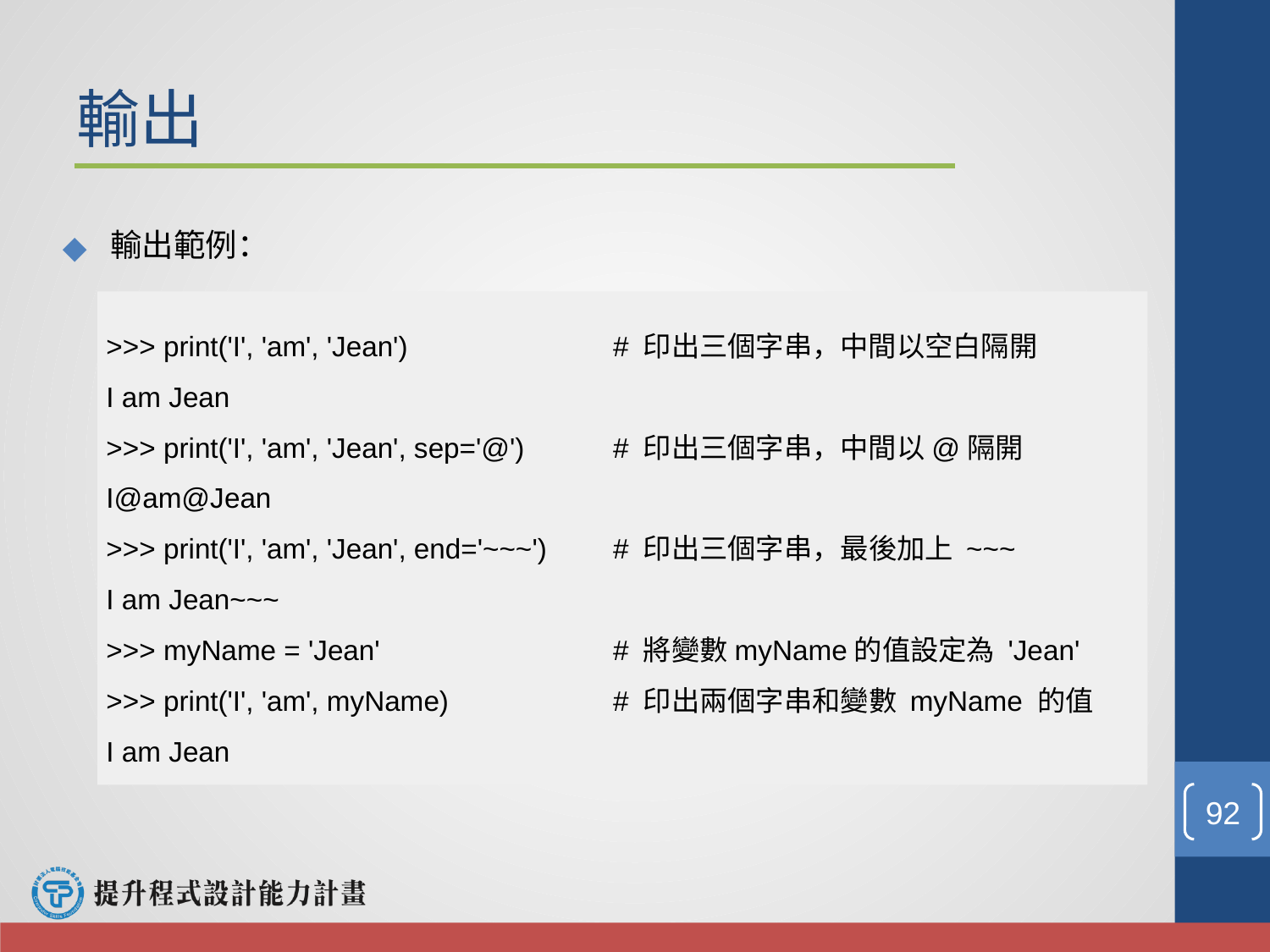

# 輸出
輸出範例：

>>> print('I', 'am', 'Jean')		 # 印出三個字串，中間以空白隔開
I am Jean
>>> print('I', 'am', 'Jean', sep='@')	 # 印出三個字串，中間以@隔開
I@am@Jean
>>> print('I', 'am', 'Jean', end='~~~')	 # 印出三個字串，最後加上 ~~~
I am Jean~~~
>>> myName = 'Jean' 		 # 將變數myName的值設定為 'Jean'
>>> print('I', 'am', myName)		 # 印出兩個字串和變數 myName 的值
I am Jean

92